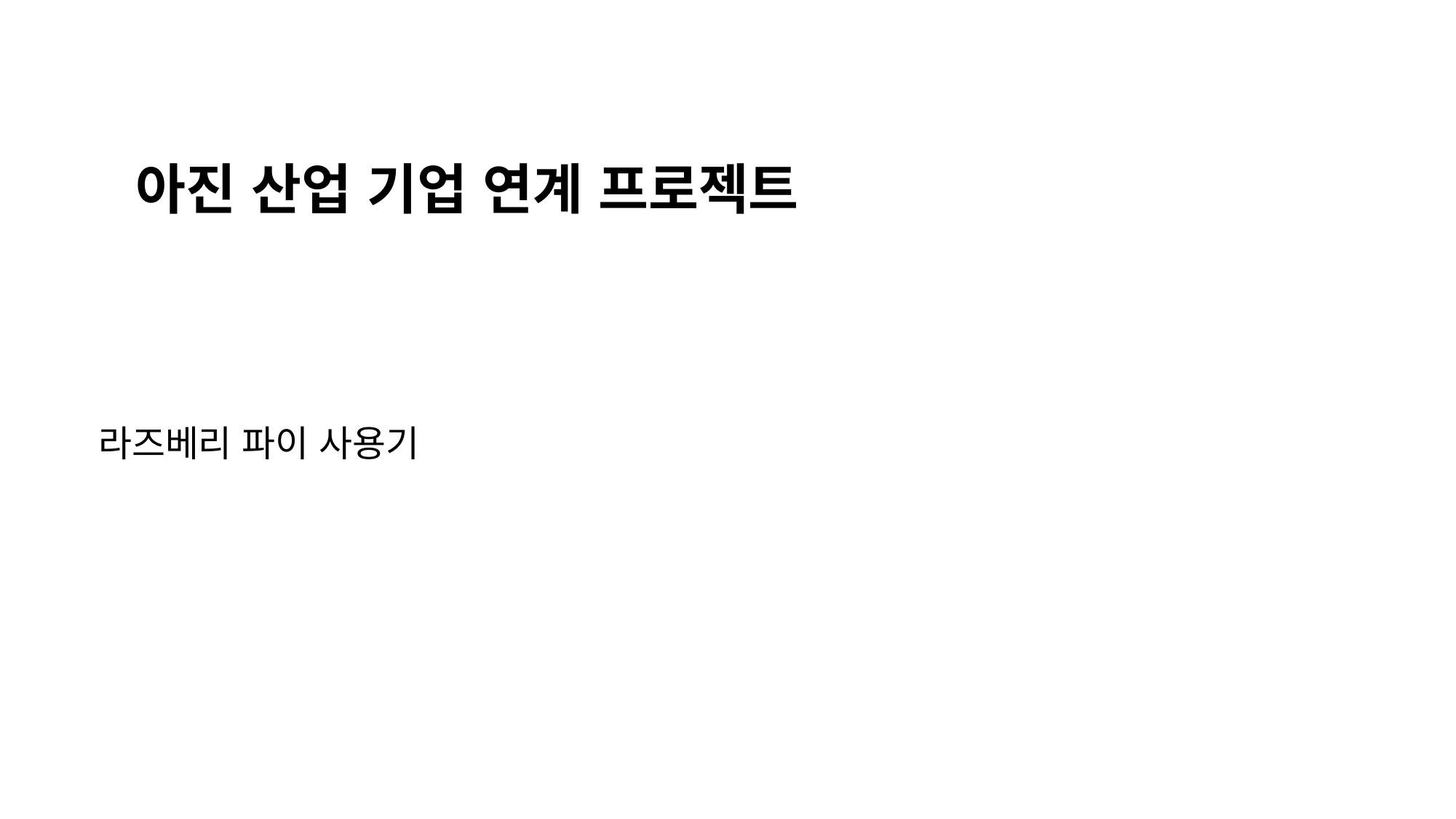

아진 산업 기업 연계 프로젝트
라즈베리 파이 사용기